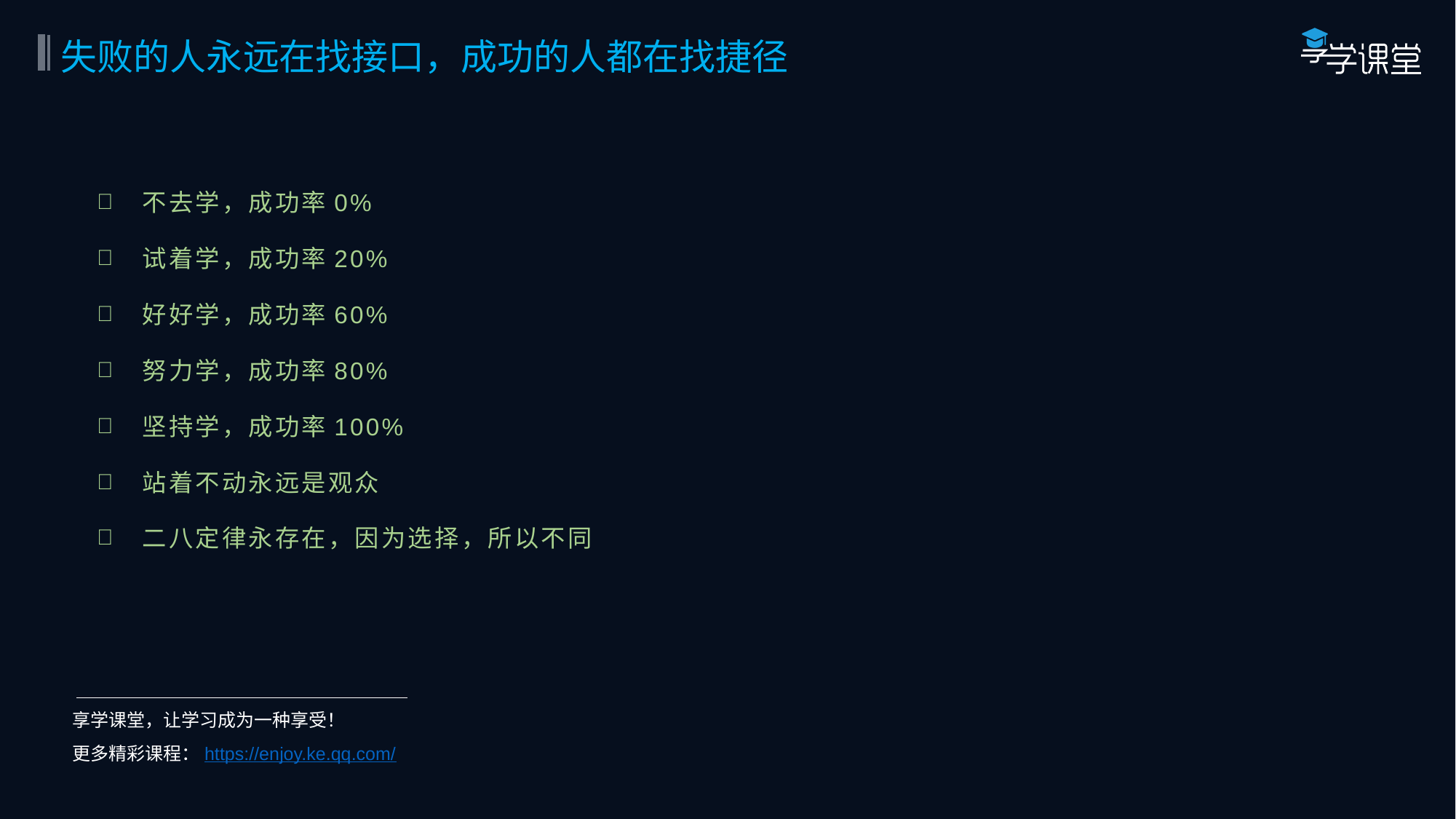

失败的人永远在找接口，成功的人都在找捷径
不去学，成功率0%
试着学，成功率20%
好好学，成功率60%
努力学，成功率80%
坚持学，成功率100%
站着不动永远是观众
二八定律永存在，因为选择，所以不同